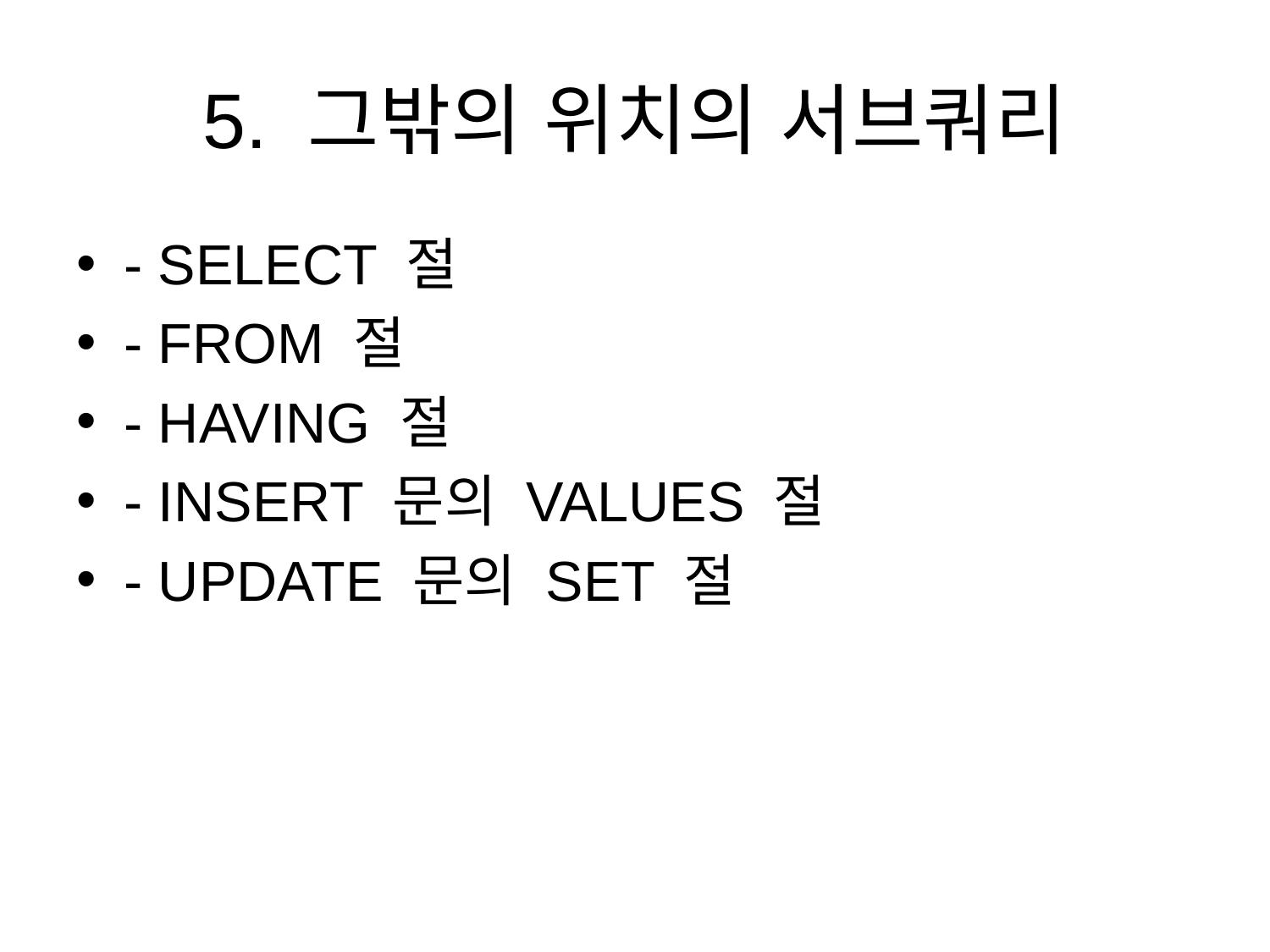

# 5. 그밖의 위치의 서브쿼리
- SELECT 절
- FROM 절
- HAVING 절
- INSERT 문의 VALUES 절
- UPDATE 문의 SET 절